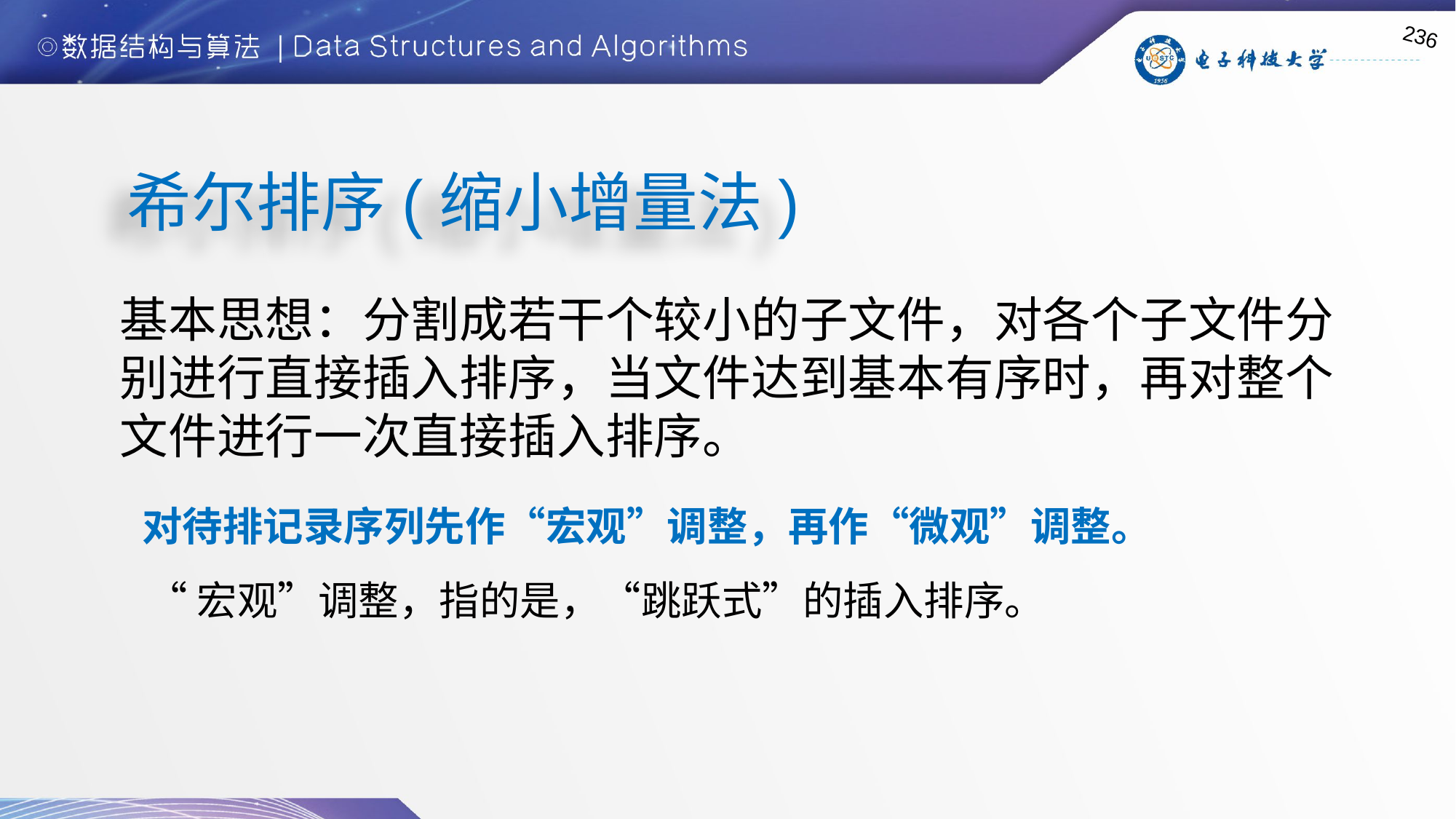

236
希尔排序(缩小增量法)
基本思想：分割成若干个较小的子文件，对各个子文件分别进行直接插入排序，当文件达到基本有序时，再对整个文件进行一次直接插入排序。
 对待排记录序列先作“宏观”调整，再作“微观”调整。
   “宏观”调整，指的是，“跳跃式”的插入排序。